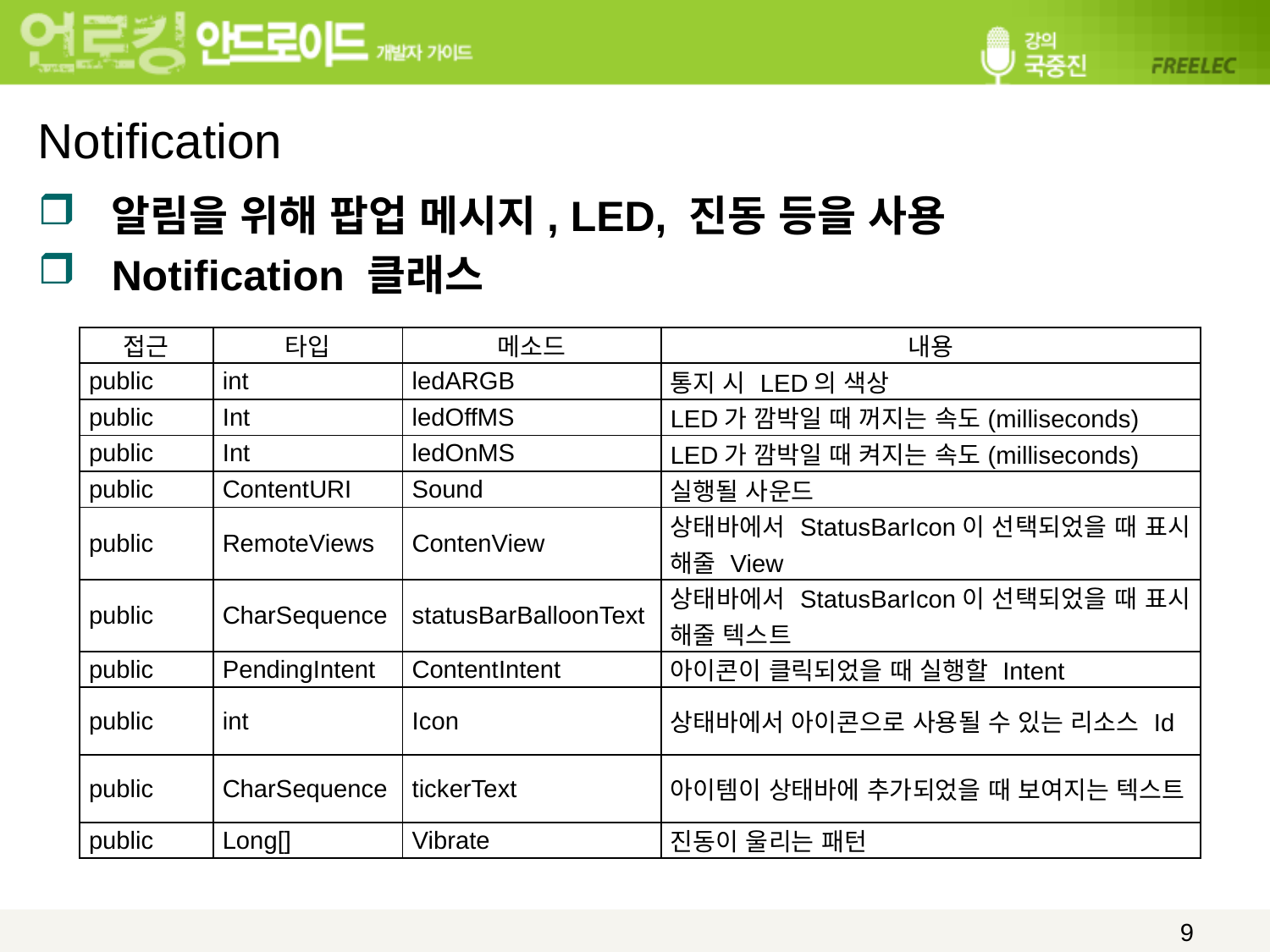

# Notification
알림을 위해 팝업 메시지, LED, 진동 등을 사용
Notification 클래스
| 접근 | 타입 | 메소드 | 내용 |
| --- | --- | --- | --- |
| public | int | ledARGB | 통지 시 LED의 색상 |
| public | Int | ledOffMS | LED가 깜박일 때 꺼지는 속도(milliseconds) |
| public | Int | ledOnMS | LED가 깜박일 때 켜지는 속도(milliseconds) |
| public | ContentURI | Sound | 실행될 사운드 |
| public | RemoteViews | ContenView | 상태바에서 StatusBarIcon이 선택되었을 때 표시 해줄 View |
| public | CharSequence | statusBarBalloonText | 상태바에서 StatusBarIcon이 선택되었을 때 표시 해줄 텍스트 |
| public | PendingIntent | ContentIntent | 아이콘이 클릭되었을 때 실행할 Intent |
| public | int | Icon | 상태바에서 아이콘으로 사용될 수 있는 리소스 Id |
| public | CharSequence | tickerText | 아이템이 상태바에 추가되었을 때 보여지는 텍스트 |
| public | Long[] | Vibrate | 진동이 울리는 패턴 |
9